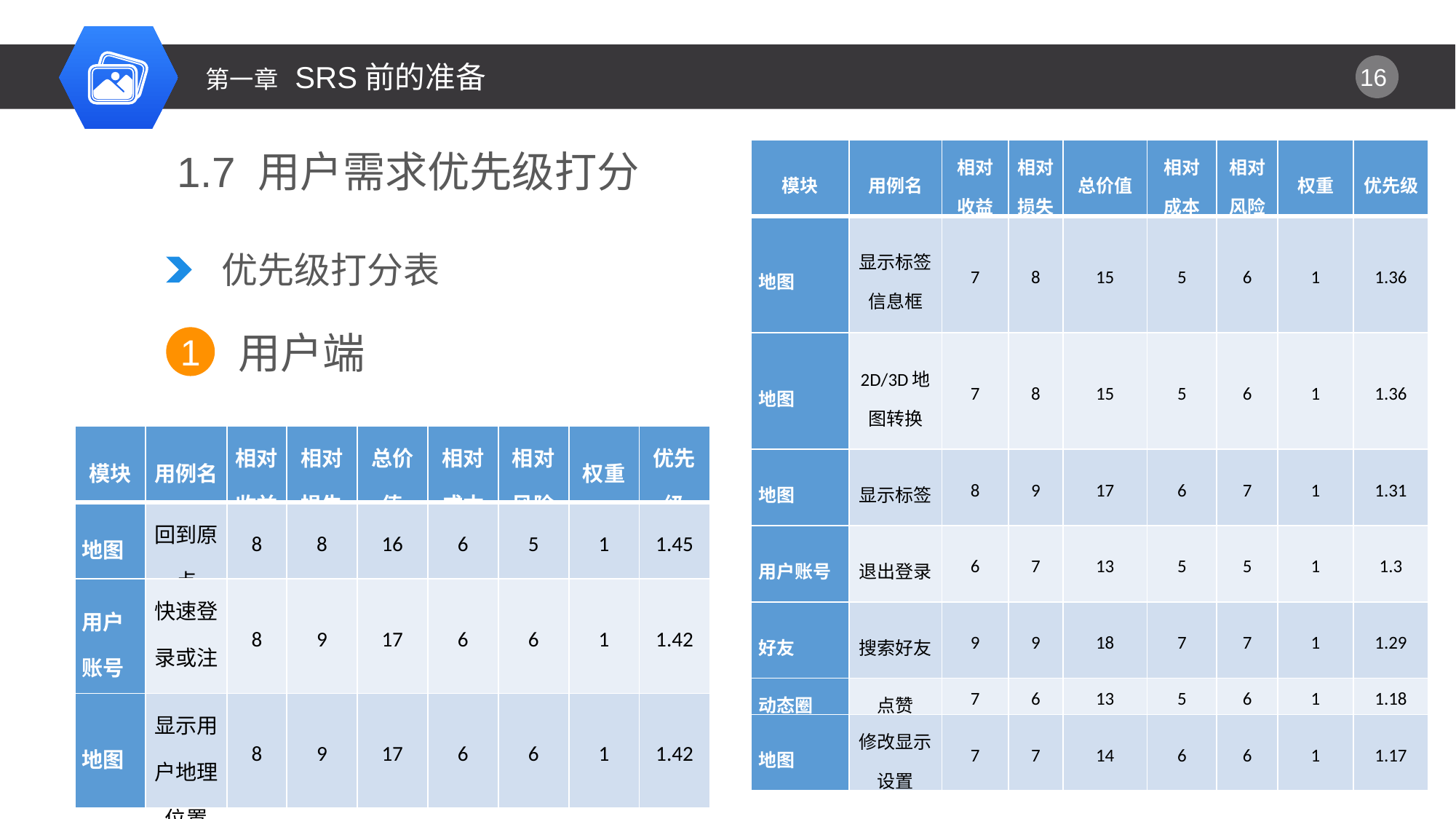

第一章  SRS前的准备
1.7 用户需求优先级打分
| 模块 | 用例名 | 相对收益 | 相对损失 | 总价值 | 相对成本 | 相对风险 | 权重 | 优先级 |
| --- | --- | --- | --- | --- | --- | --- | --- | --- |
| 地图 | 显示标签信息框 | 7 | 8 | 15 | 5 | 6 | 1 | 1.36 |
| 地图 | 2D/3D地图转换 | 7 | 8 | 15 | 5 | 6 | 1 | 1.36 |
| 地图 | 显示标签 | 8 | 9 | 17 | 6 | 7 | 1 | 1.31 |
| 用户账号 | 退出登录 | 6 | 7 | 13 | 5 | 5 | 1 | 1.3 |
| 好友 | 搜索好友 | 9 | 9 | 18 | 7 | 7 | 1 | 1.29 |
| 动态圈 | 点赞 | 7 | 6 | 13 | 5 | 6 | 1 | 1.18 |
| 地图 | 修改显示设置 | 7 | 7 | 14 | 6 | 6 | 1 | 1.17 |
优先级打分表

用户端
1
| 模块 | 用例名 | 相对收益 | 相对损失 | 总价值 | 相对成本 | 相对风险 | 权重 | 优先级 |
| --- | --- | --- | --- | --- | --- | --- | --- | --- |
| 地图 | 回到原点 | 8 | 8 | 16 | 6 | 5 | 1 | 1.45 |
| 用户账号 | 快速登录或注册 | 8 | 9 | 17 | 6 | 6 | 1 | 1.42 |
| 地图 | 显示用户地理位置 | 8 | 9 | 17 | 6 | 6 | 1 | 1.42 |